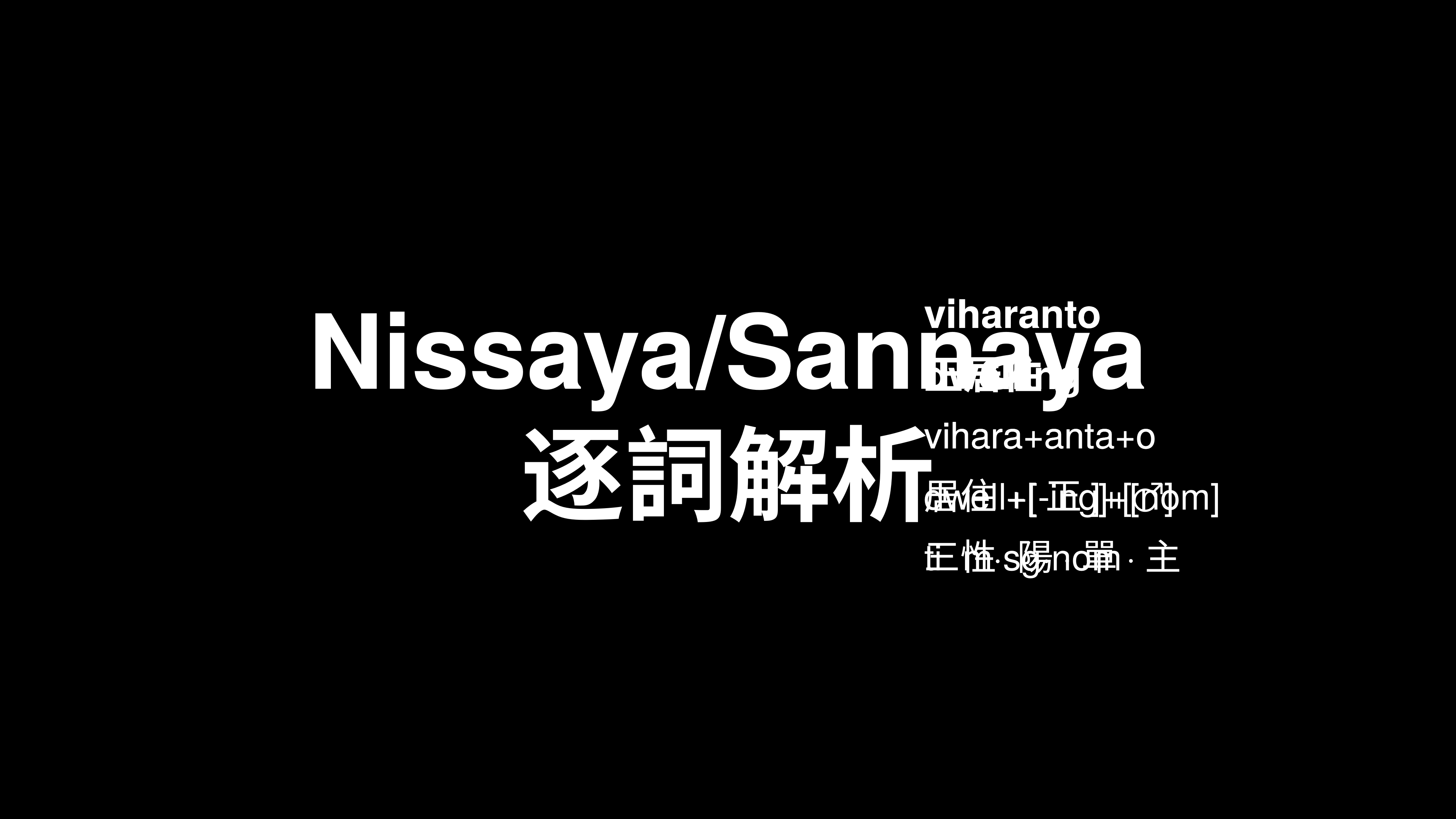

# Nissaya/Sannaya 逐詞解析
viharanto
正居住
vihara+anta+o
居住+[正]+[♂]
三性  陽·單·主
viharanto
dwelling
vihara+anta+o
dwell+[-ing]+[nom]
ti  m·sg·nom